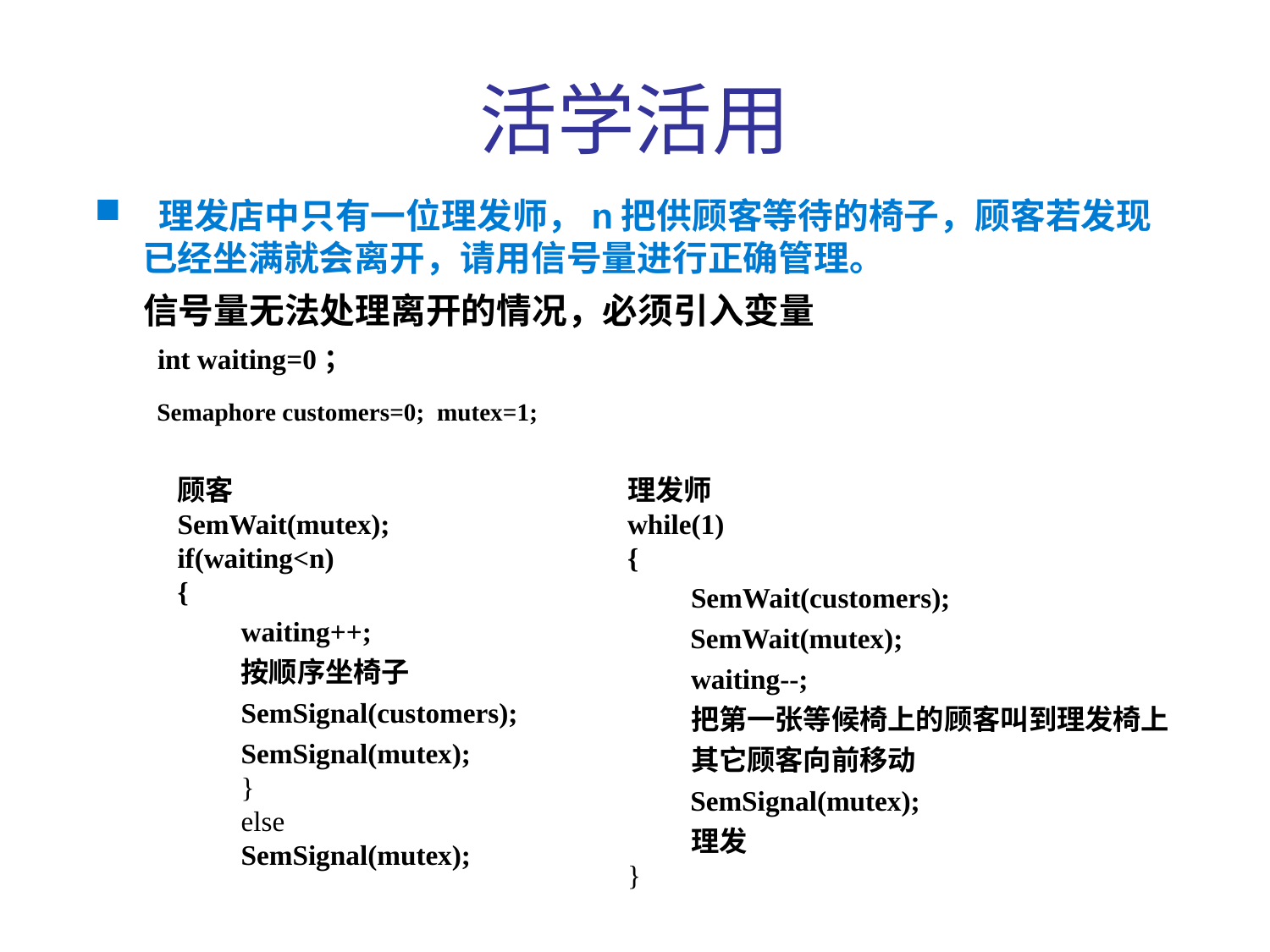

活学活用
 理发店中只有一位理发师，n把供顾客等待的椅子，顾客若发现已经坐满就会离开，请用信号量进行正确管理。
     信号量无法处理离开的情况，必须引入变量
         int waiting=0；
       Semaphore customers=0;  mutex=1;

顾客
SemWait(mutex);
if(waiting<n)
{
waiting++;
按顺序坐椅子
SemSignal(customers);
SemSignal(mutex);
}
else
SemSignal(mutex);

理发师
while(1)
{
SemWait(customers);
         SemWait(mutex);
waiting--;
把第一张等候椅上的顾客叫到理发椅上
其它顾客向前移动
         SemSignal(mutex);
         理发
}